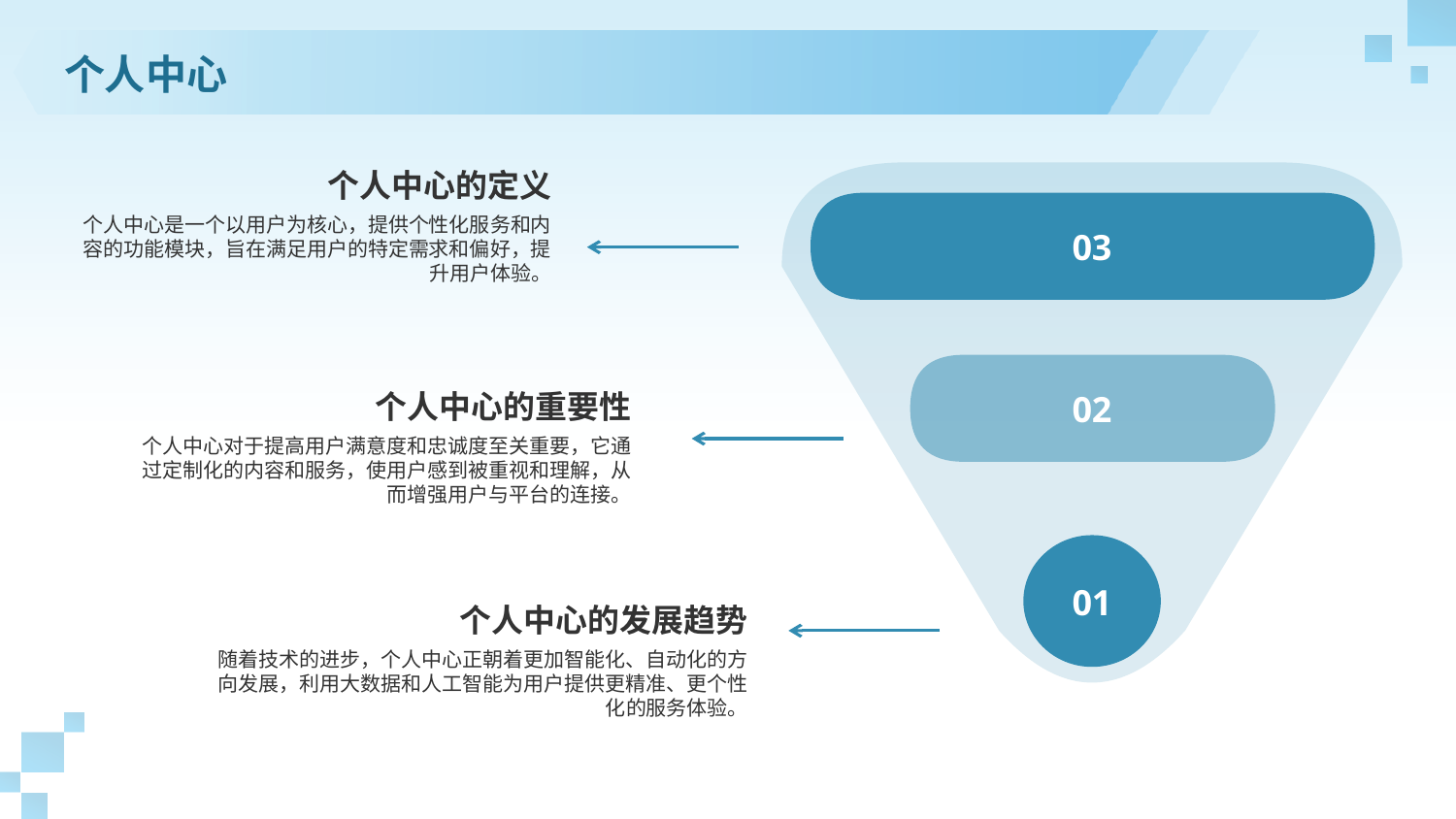

个人中心
个人中心的定义

个人中心是一个以用户为核心，提供个性化服务和内容的功能模块，旨在满足用户的特定需求和偏好，提升用户体验。
03

02
个人中心的重要性
个人中心对于提高用户满意度和忠诚度至关重要，它通过定制化的内容和服务，使用户感到被重视和理解，从而增强用户与平台的连接。

01
个人中心的发展趋势

随着技术的进步，个人中心正朝着更加智能化、自动化的方向发展，利用大数据和人工智能为用户提供更精准、更个性化的服务体验。